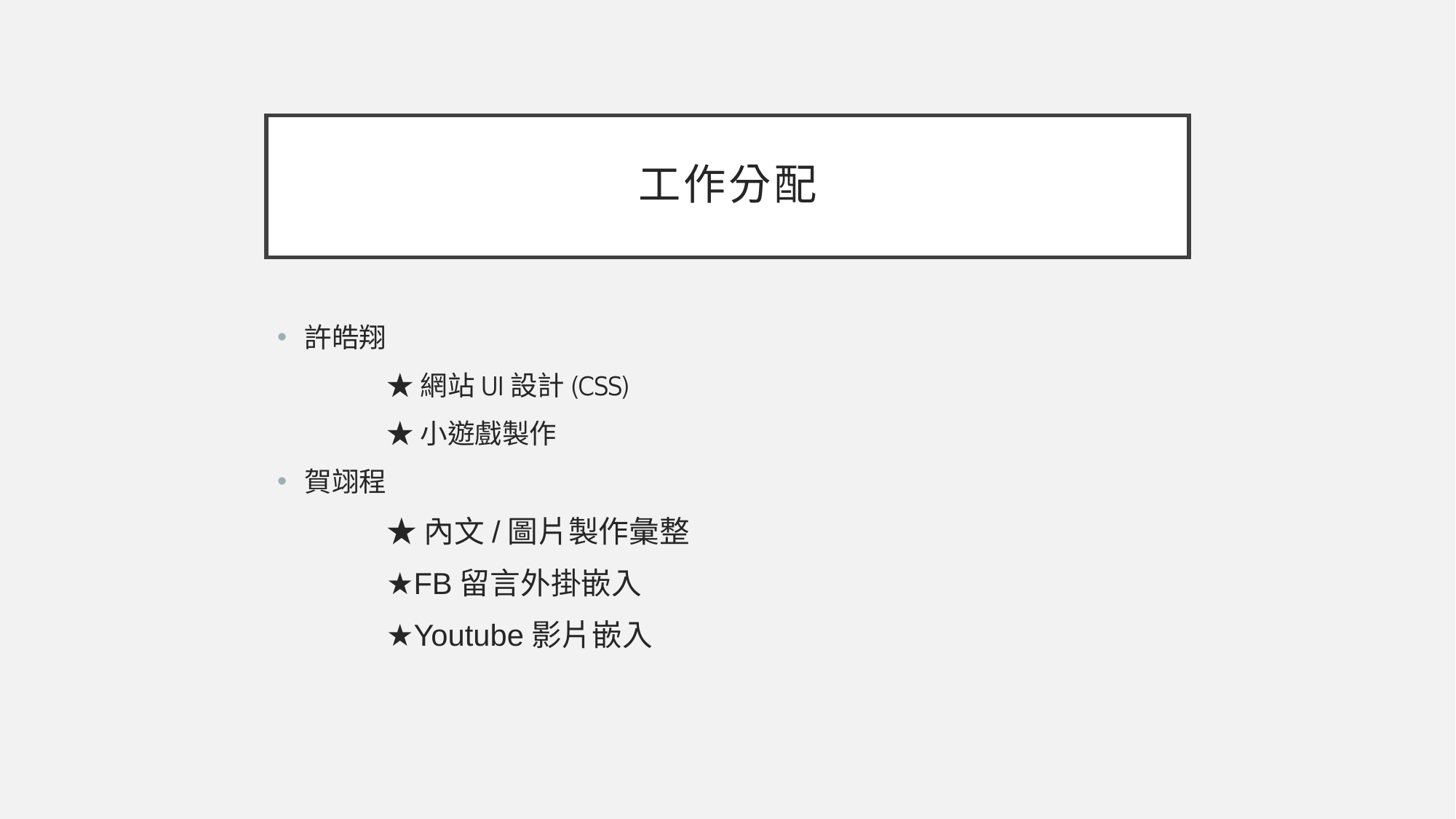

# 工作分配
許皓翔
	★網站UI設計(CSS)
	★小遊戲製作
賀翊程
	★內文/圖片製作彙整
	★FB留言外掛嵌入
	★Youtube影片嵌入